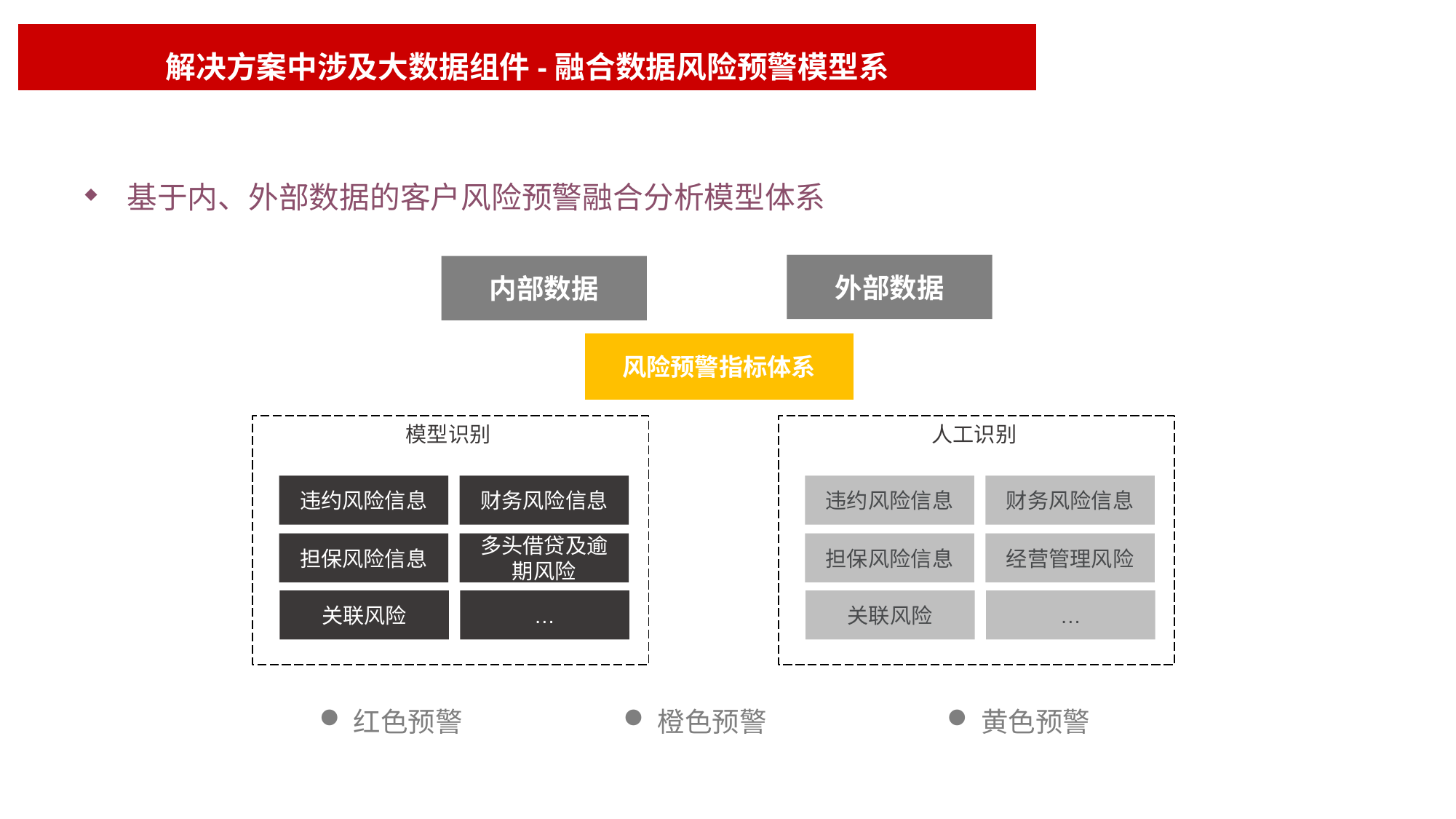

解决方案中涉及大数据组件-融合数据风险预警模型系
基于内、外部数据的客户风险预警融合分析模型体系

外部数据
内部数据
风险预警指标体系
模型识别
人工识别
违约风险信息
财务风险信息
违约风险信息
财务风险信息
担保风险信息
多头借贷及逾期风险
担保风险信息
经营管理风险
关联风险
…
关联风险
…
红色预警
橙色预警
黄色预警